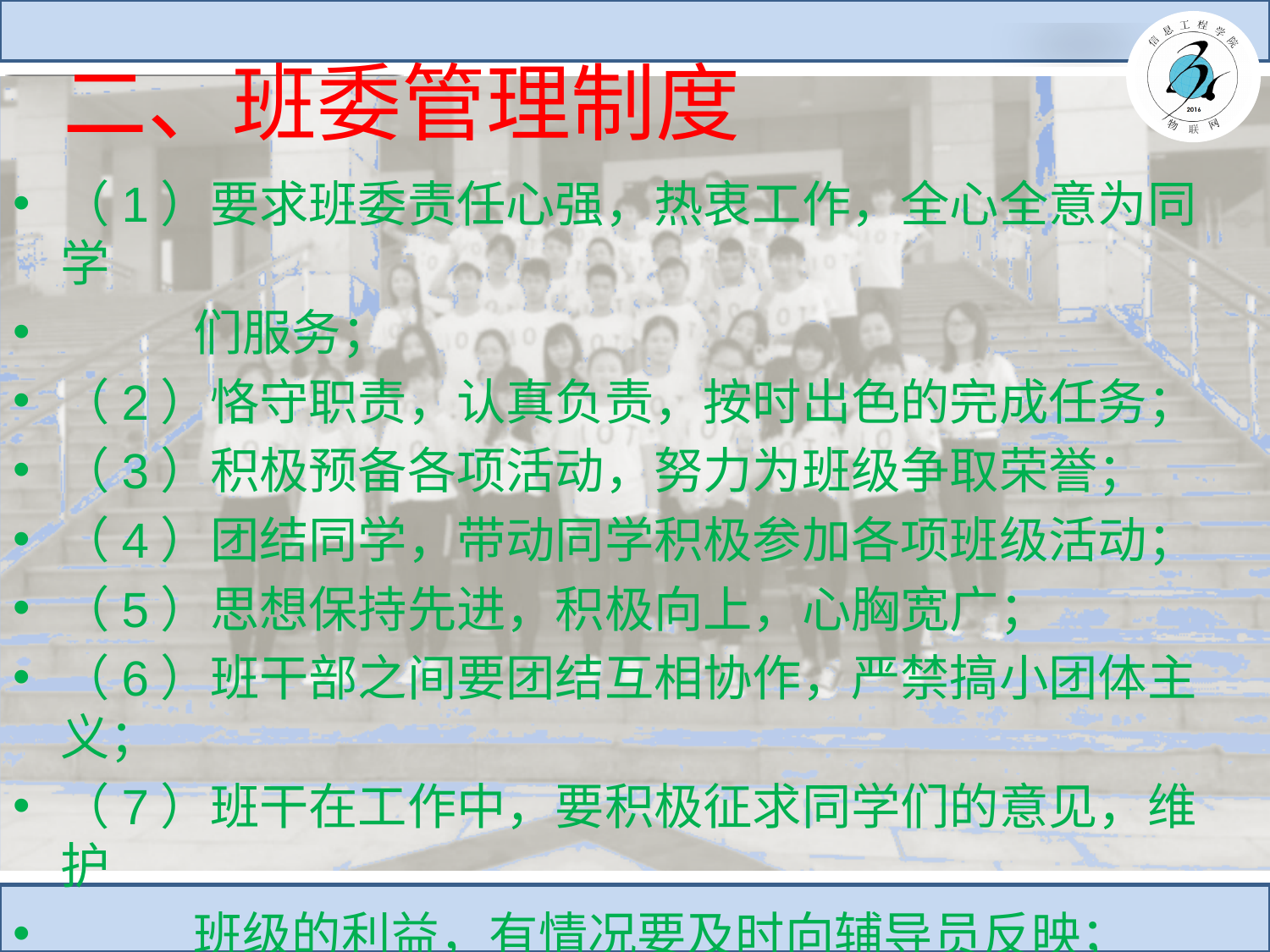

# 二、班委管理制度
（1）要求班委责任心强，热衷工作，全心全意为同学
           们服务；
（2）恪守职责，认真负责，按时出色的完成任务；
（3）积极预备各项活动，努力为班级争取荣誉；
（4）团结同学，带动同学积极参加各项班级活动；
（5）思想保持先进，积极向上，心胸宽广；
（6）班干部之间要团结互相协作，严禁搞小团体主义；
（7）班干在工作中，要积极征求同学们的意见，维护
           班级的利益，有情况要及时向辅导员反映；
（8）班干严禁以权谋私；